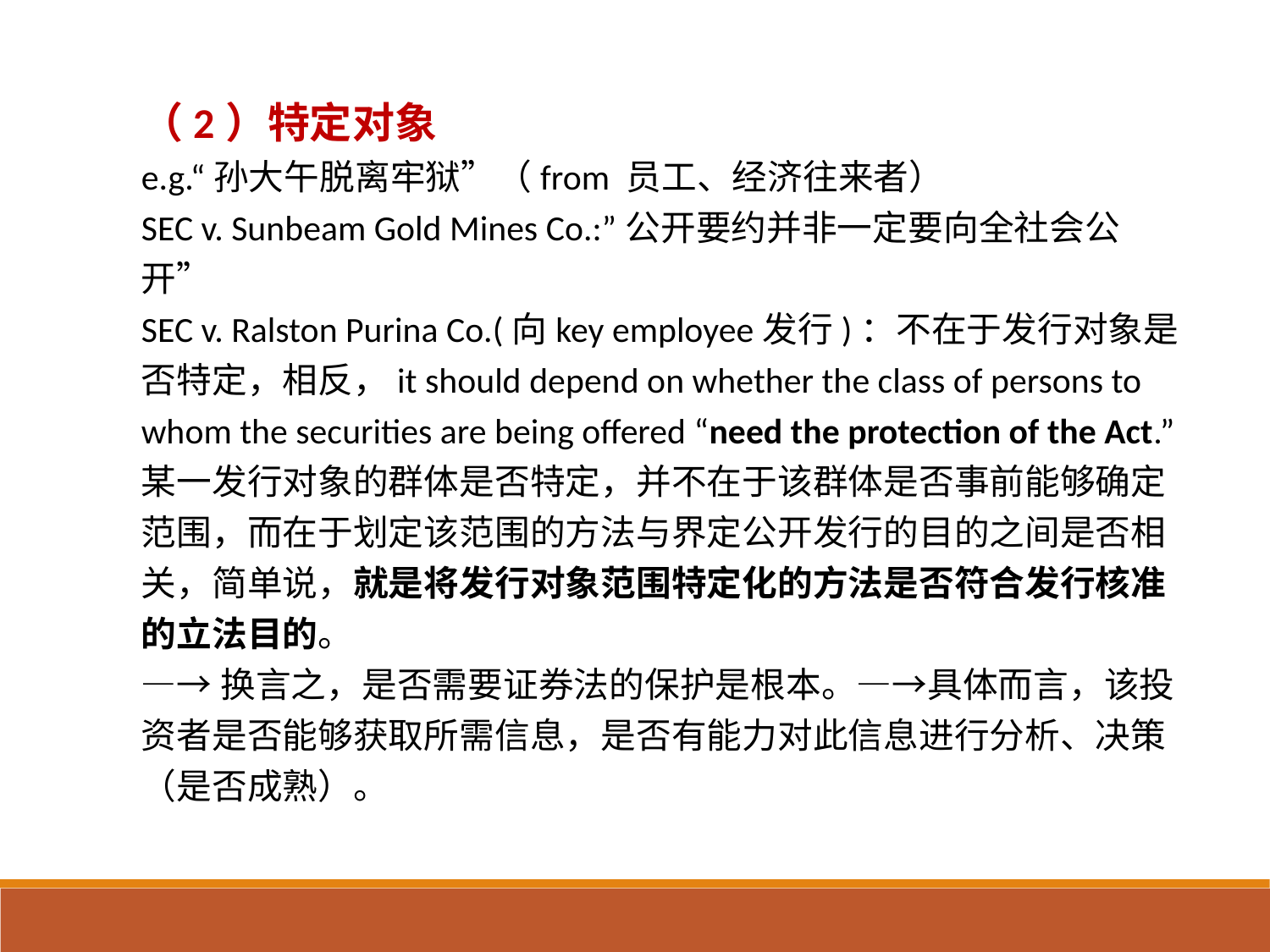

（2）特定对象
e.g.“孙大午脱离牢狱”（from 员工、经济往来者）
SEC v. Sunbeam Gold Mines Co.:”公开要约并非一定要向全社会公开”
SEC v. Ralston Purina Co.(向key employee发行)：不在于发行对象是否特定，相反，it should depend on whether the class of persons to whom the securities are being offered “need the protection of the Act.”
某一发行对象的群体是否特定，并不在于该群体是否事前能够确定范围，而在于划定该范围的方法与界定公开发行的目的之间是否相关，简单说，就是将发行对象范围特定化的方法是否符合发行核准的立法目的。
—→换言之，是否需要证券法的保护是根本。—→具体而言，该投资者是否能够获取所需信息，是否有能力对此信息进行分析、决策（是否成熟）。